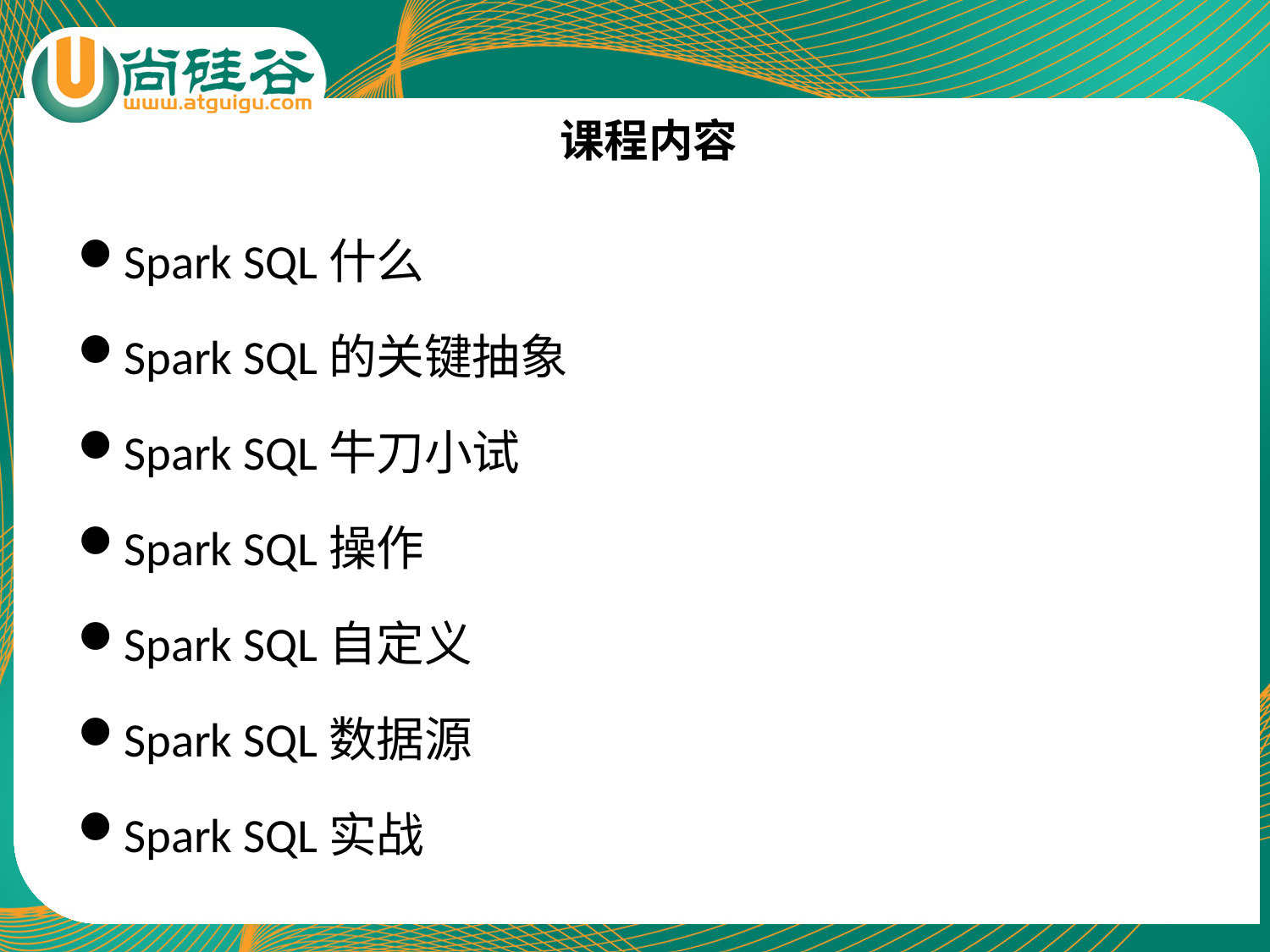

# 课程内容
Spark SQL什么
Spark SQL的关键抽象
Spark SQL牛刀小试
Spark SQL操作
Spark SQL自定义
Spark SQL数据源
Spark SQL实战